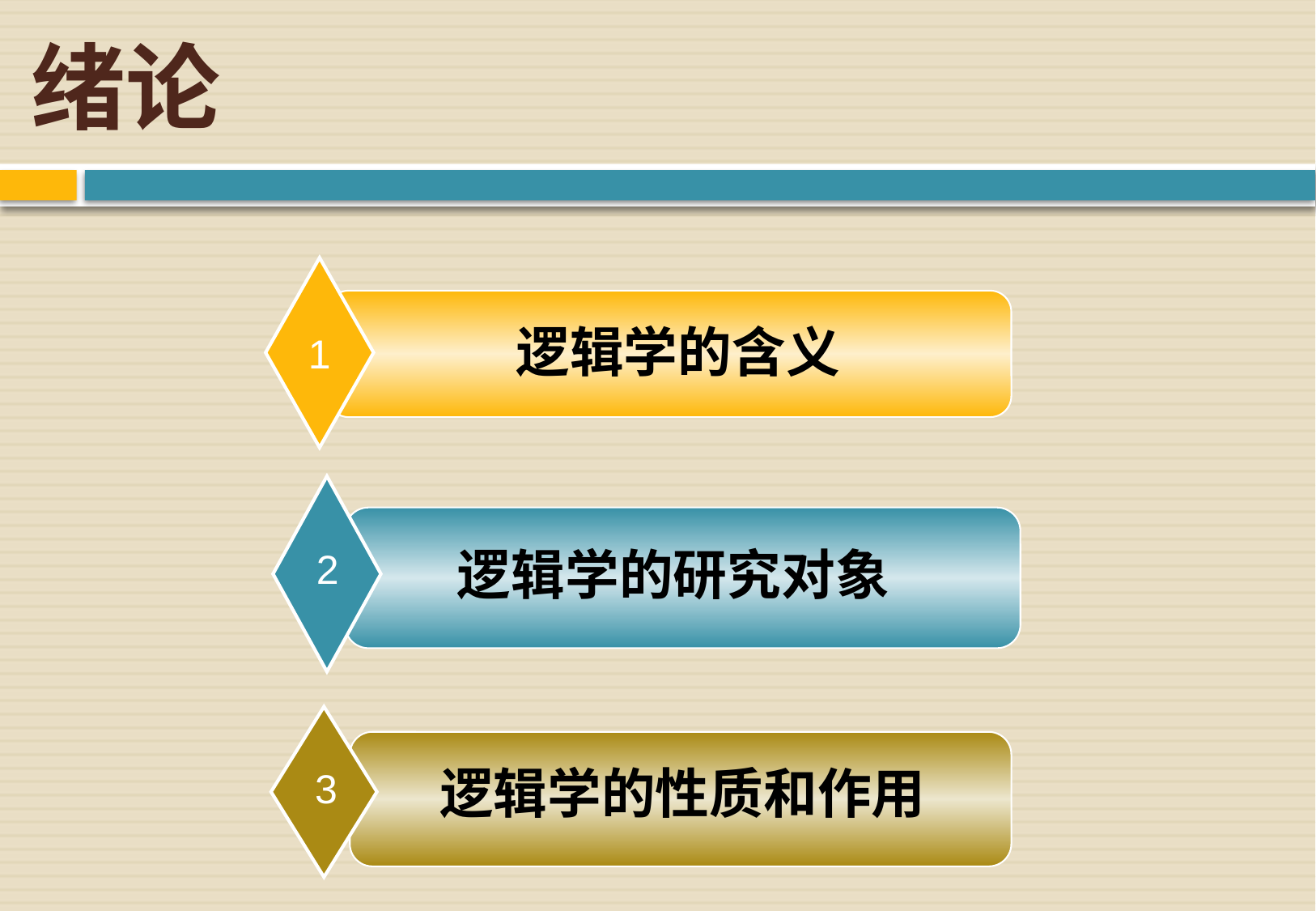

# 绪论

逻辑学的含义
1

逻辑学的研究对象
2

逻辑学的性质和作用
3